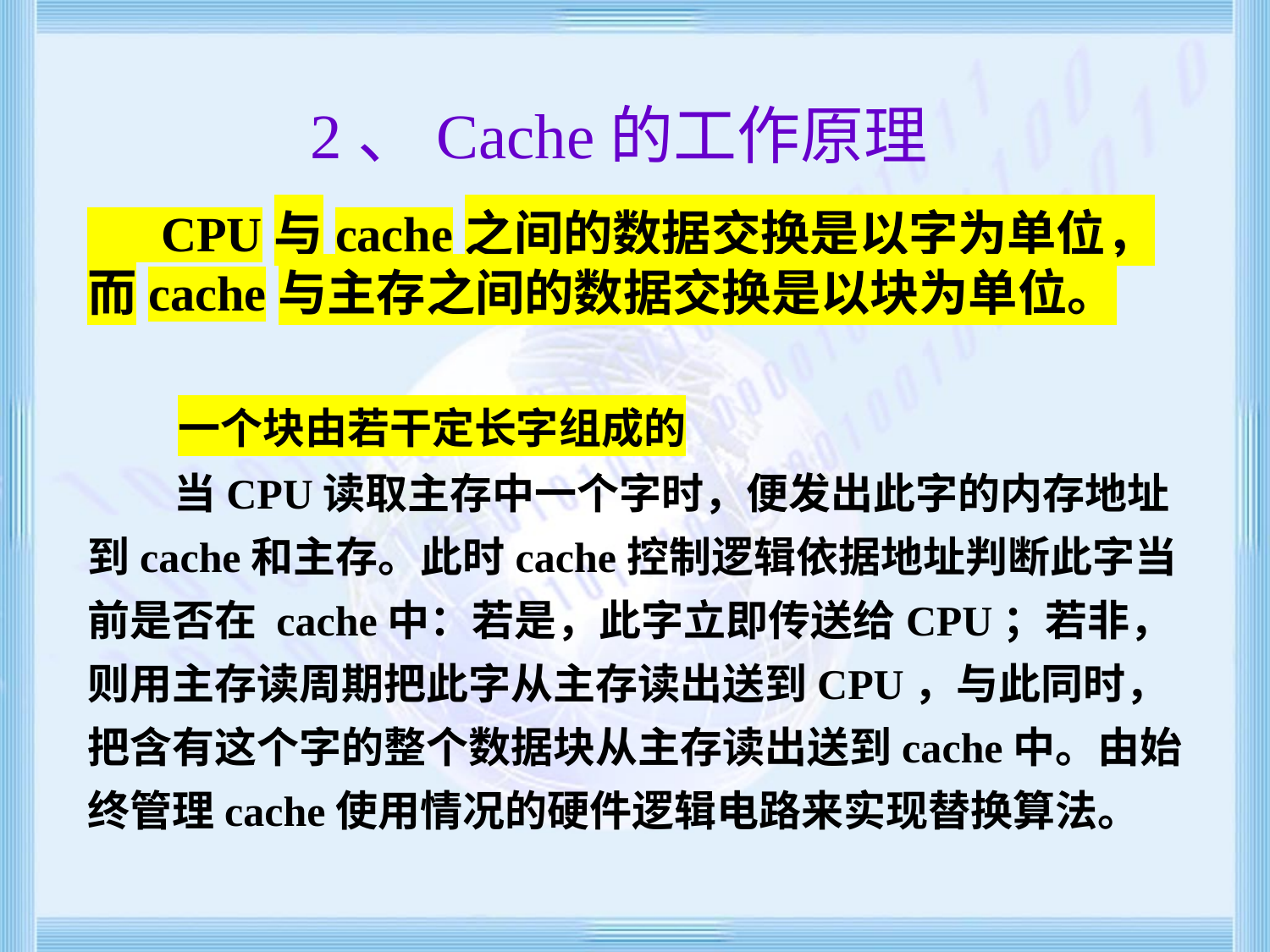

2、Cache的工作原理
      CPU与cache之间的数据交换是以字为单位，而cache与主存之间的数据交换是以块为单位。

       一个块由若干定长字组成的
        当CPU读取主存中一个字时，便发出此字的内存地址到cache和主存。此时cache控制逻辑依据地址判断此字当前是否在 cache中：若是，此字立即传送给CPU；若非，则用主存读周期把此字从主存读出送到CPU，与此同时，把含有这个字的整个数据块从主存读出送到cache中。由始终管理cache使用情况的硬件逻辑电路来实现替换算法。